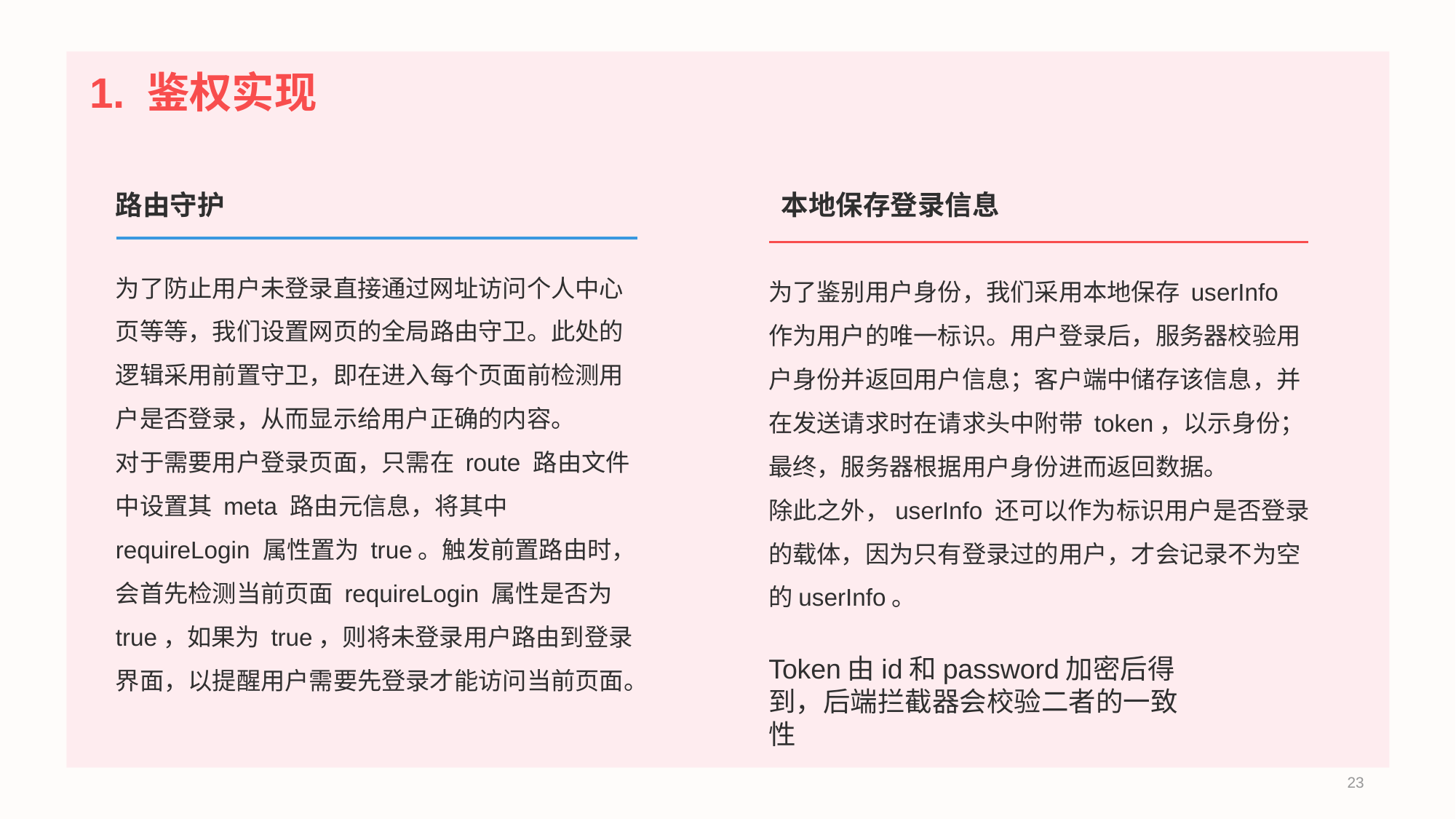

# 1. 鉴权实现
 本地保存登录信息
为了鉴别用户身份，我们采用本地保存 userInfo 作为用户的唯一标识。用户登录后，服务器校验用户身份并返回用户信息；客户端中储存该信息，并在发送请求时在请求头中附带 token，以示身份；最终，服务器根据用户身份进而返回数据。
除此之外，userInfo 还可以作为标识用户是否登录的载体，因为只有登录过的用户，才会记录不为空的userInfo。
路由守护
为了防止用户未登录直接通过网址访问个人中心页等等，我们设置网页的全局路由守卫。此处的逻辑采用前置守卫，即在进入每个页面前检测用户是否登录，从而显示给用户正确的内容。
对于需要用户登录页面，只需在 route 路由文件中设置其 meta 路由元信息，将其中 requireLogin 属性置为 true。触发前置路由时，会首先检测当前页面 requireLogin 属性是否为true，如果为 true，则将未登录用户路由到登录界面，以提醒用户需要先登录才能访问当前页面。
Token由id和password加密后得到，后端拦截器会校验二者的一致性
23